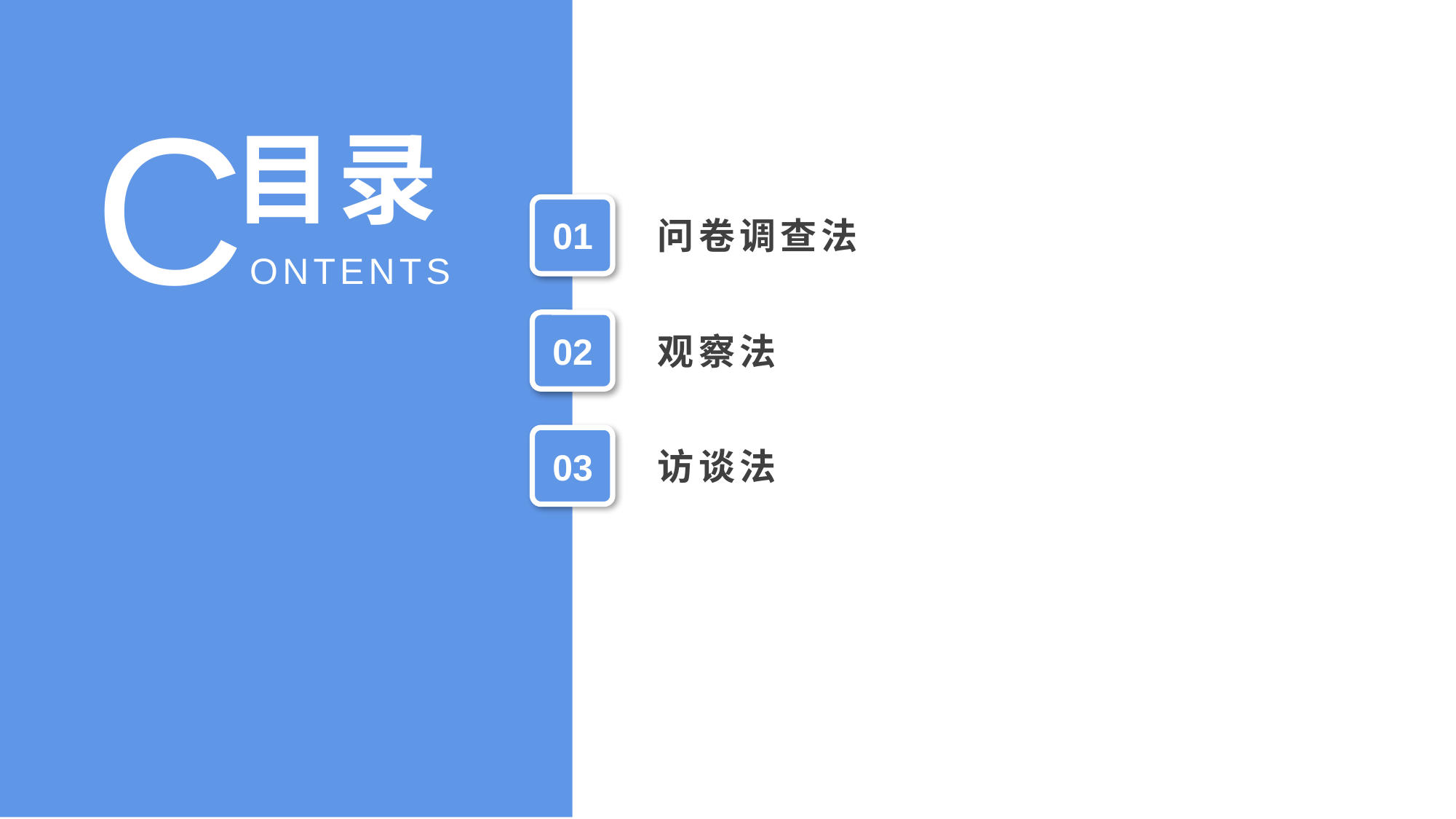

CONTENTS
目录

01
问卷调查法

02
观察法

03
访谈法